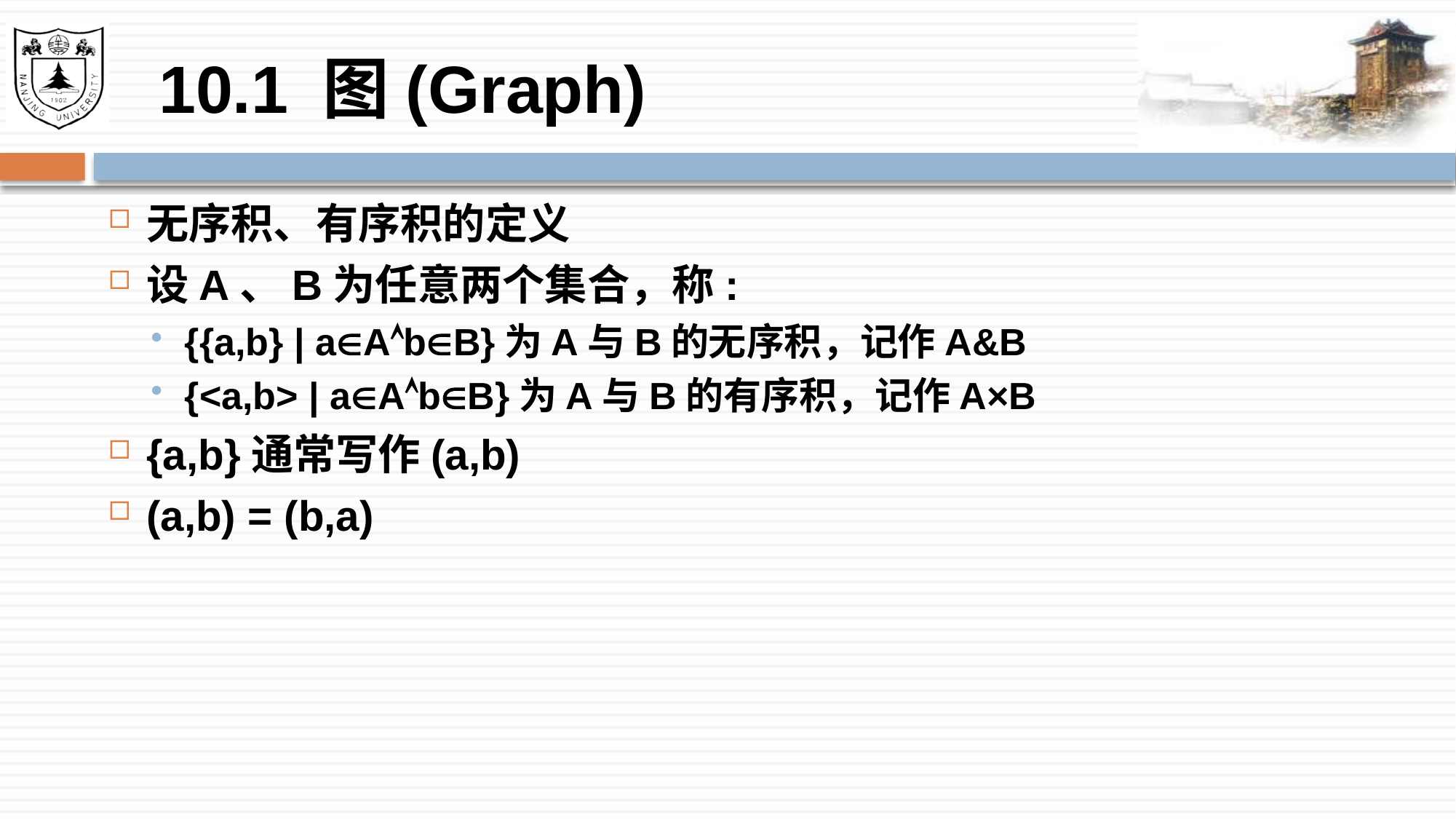

# 10.1 图(Graph)
无序积、有序积的定义
设A、B为任意两个集合，称:
{{a,b} | a∈A∧b∈B}为A与B的无序积，记作A&B
{<a,b> | a∈A∧b∈B}为A与B的有序积，记作A×B
{a,b}通常写作(a,b)
(a,b) = (b,a)